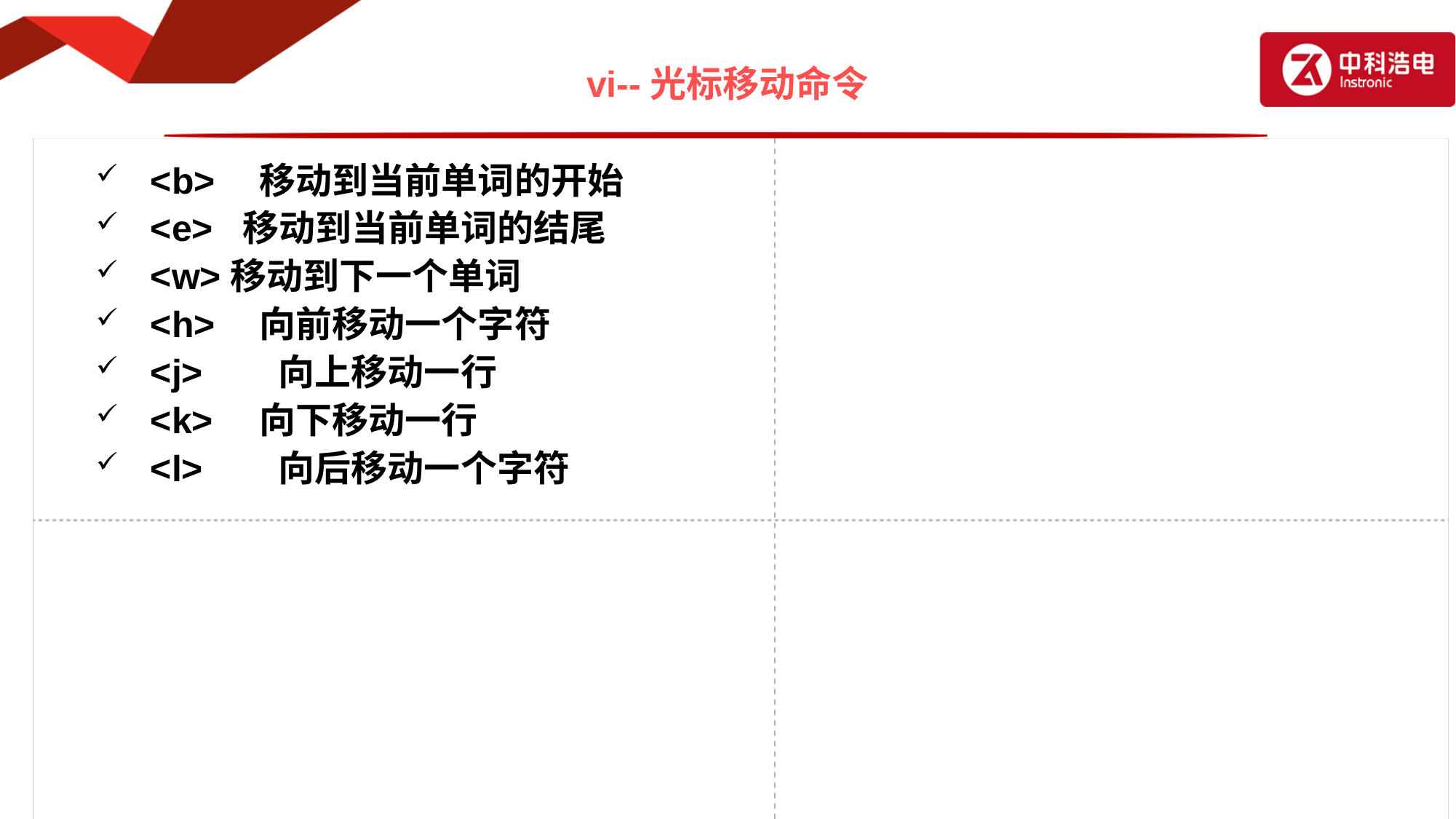

# vi--光标移动命令
<b>	移动到当前单词的开始
<e>  移动到当前单词的结尾
<w>移动到下一个单词
<h>	向前移动一个字符
<j>	 向上移动一行
<k>	向下移动一行
<l>	 向后移动一个字符